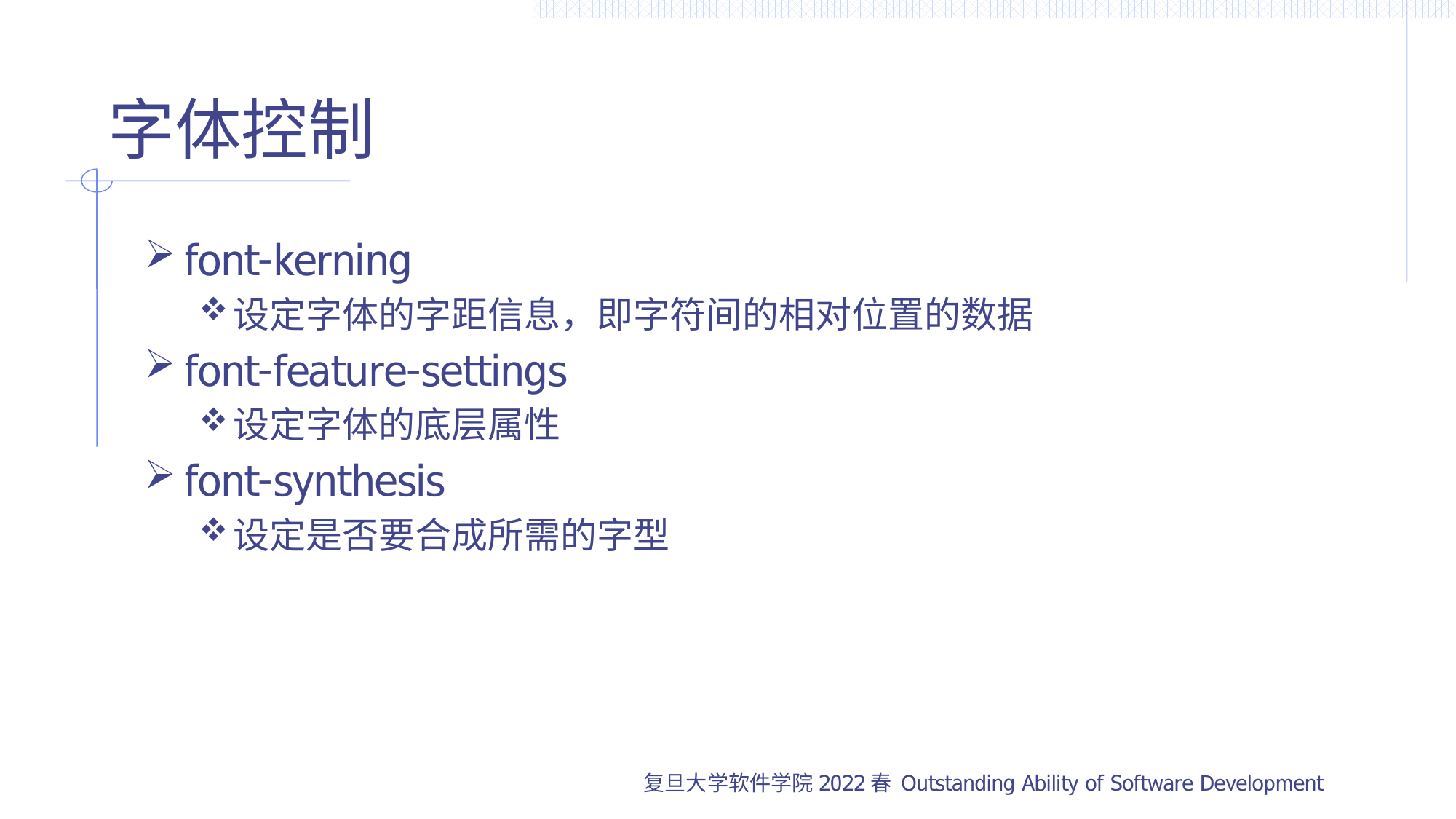

# 字体控制
font-kerning
设定字体的字距信息，即字符间的相对位置的数据
font-feature-settings
设定字体的底层属性
font-synthesis
设定是否要合成所需的字型